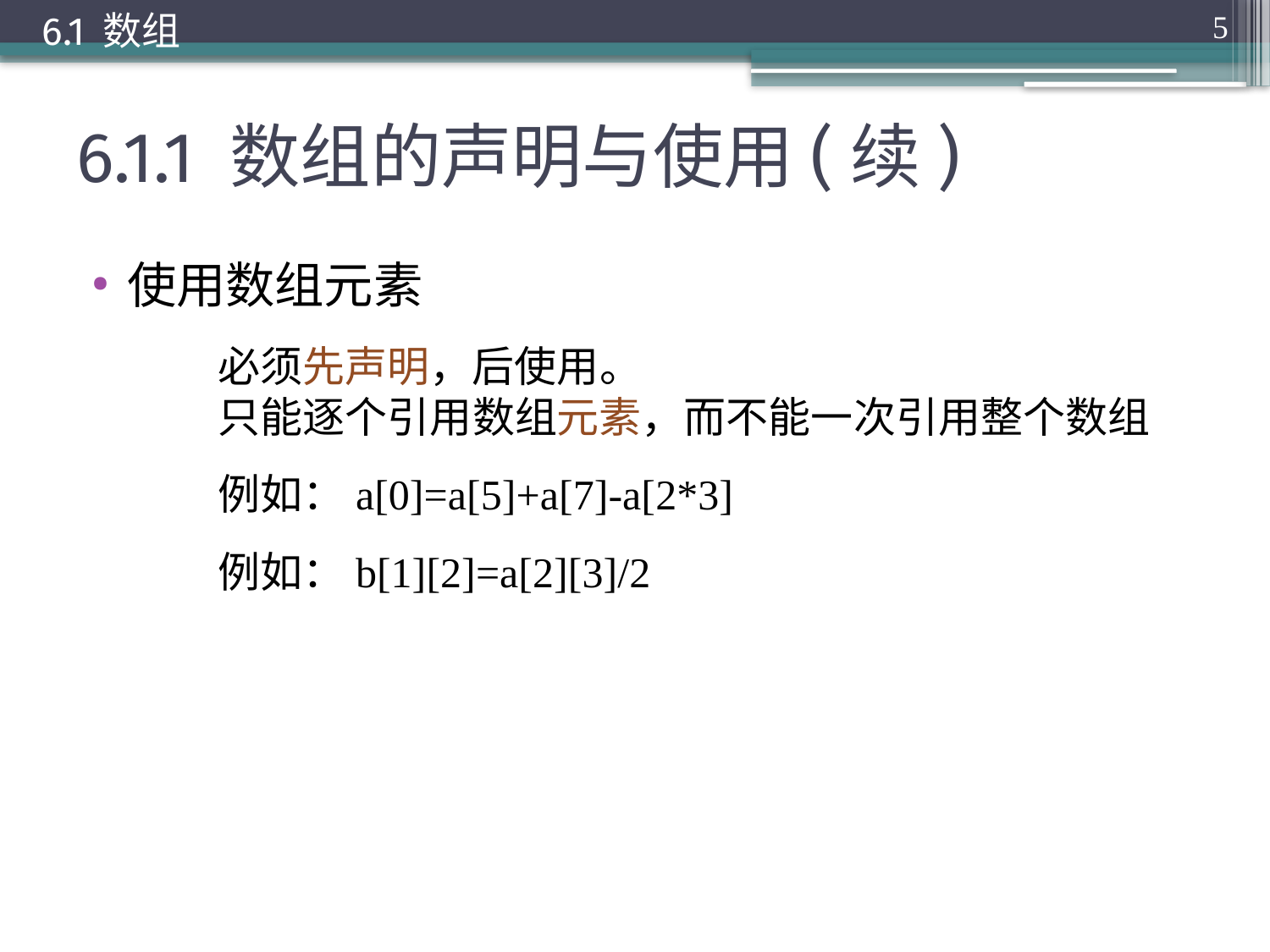

6.1 数组
5
# 6.1.1 数组的声明与使用(续)
使用数组元素
	必须先声明，后使用。
	只能逐个引用数组元素，而不能一次引用整个数组
	例如：a[0]=a[5]+a[7]-a[2*3]
	例如：b[1][2]=a[2][3]/2